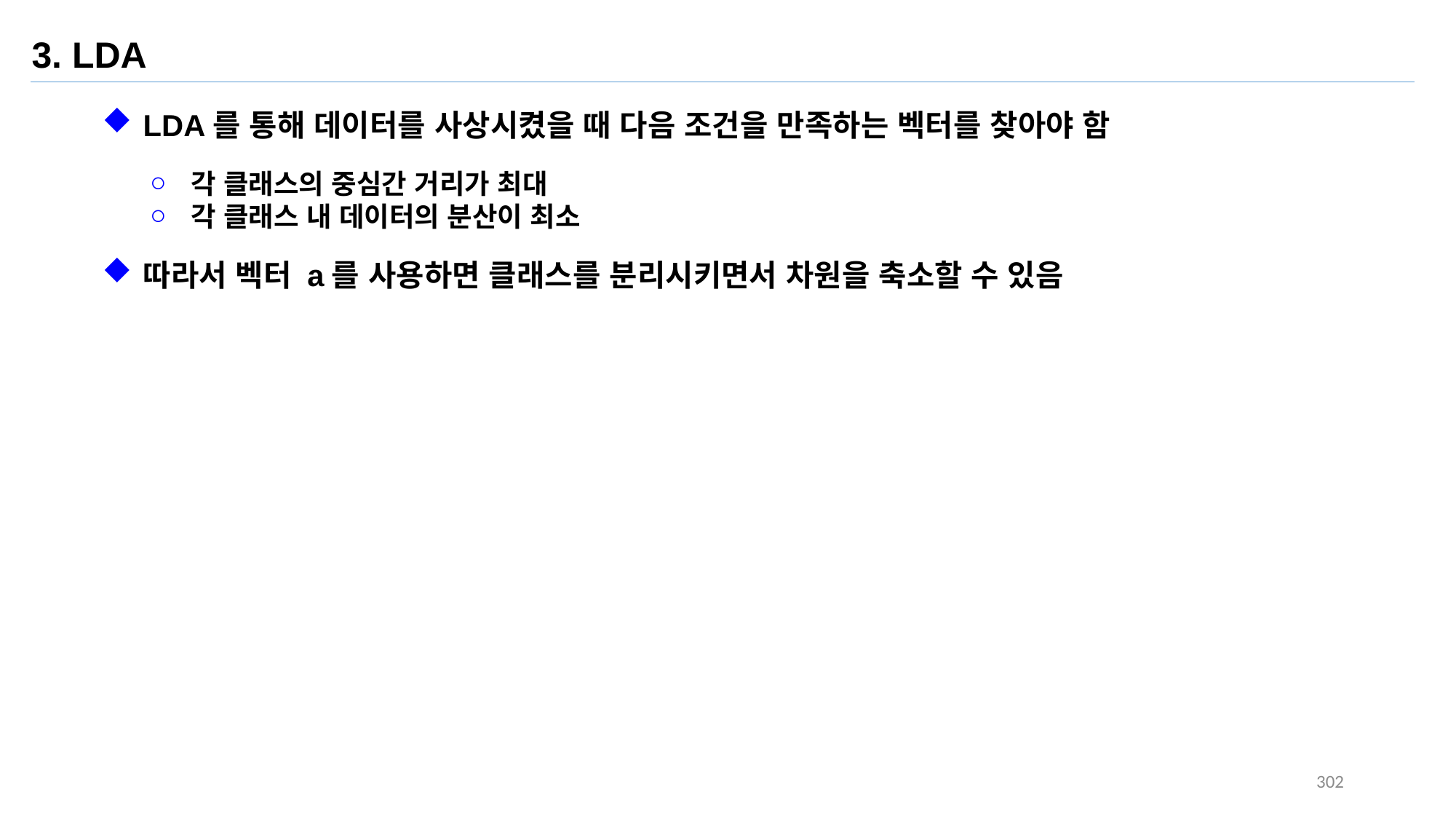

3. LDA
LDA를 통해 데이터를 사상시켰을 때 다음 조건을 만족하는 벡터를 찾아야 함
각 클래스의 중심간 거리가 최대
각 클래스 내 데이터의 분산이 최소
따라서 벡터 a를 사용하면 클래스를 분리시키면서 차원을 축소할 수 있음
302